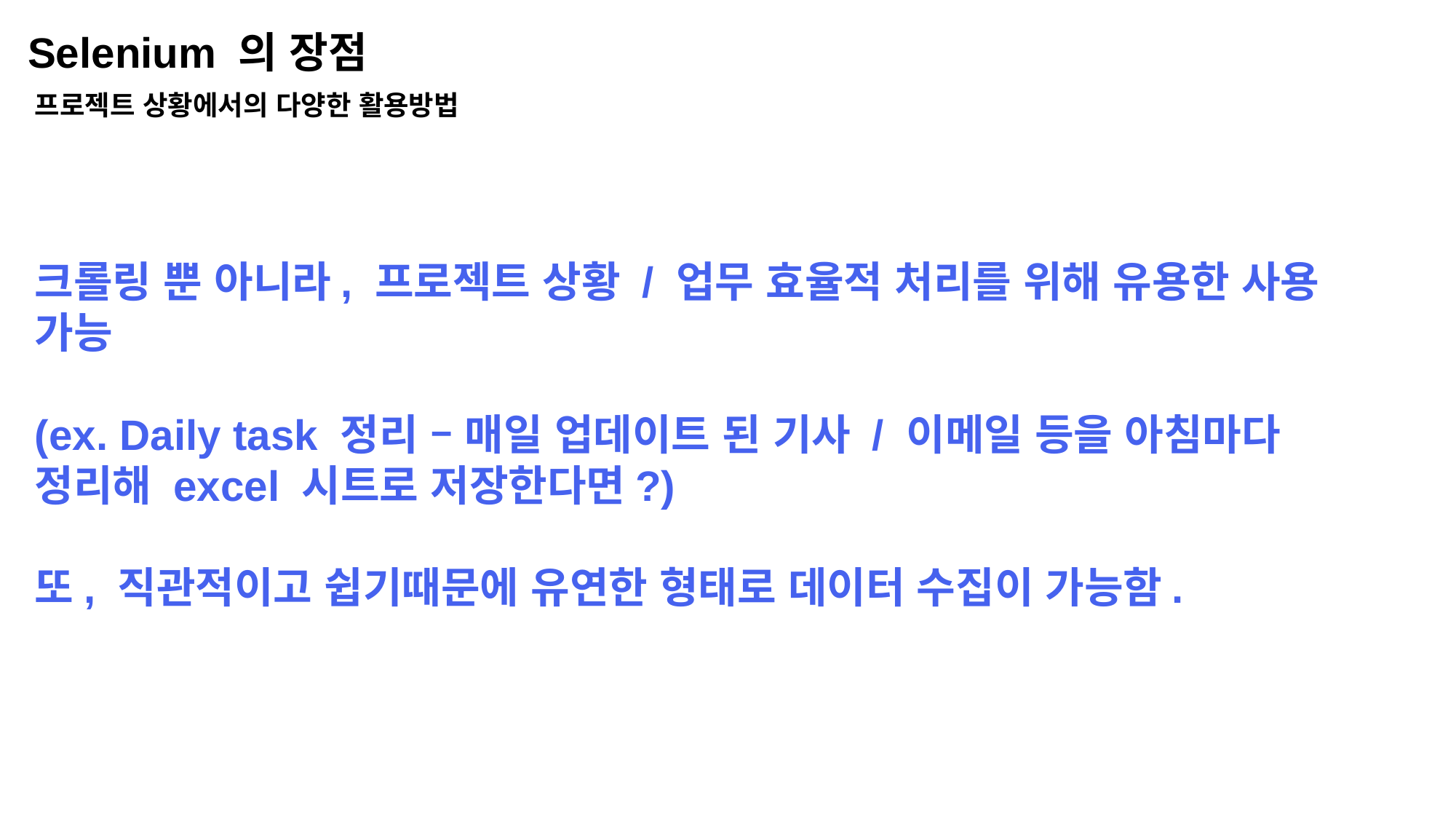

Selenium 의 장점
프로젝트 상황에서의 다양한 활용방법
크롤링 뿐 아니라, 프로젝트 상황 / 업무 효율적 처리를 위해 유용한 사용 가능

(ex. Daily task 정리 – 매일 업데이트 된 기사 / 이메일 등을 아침마다 정리해 excel 시트로 저장한다면?)

또, 직관적이고 쉽기때문에 유연한 형태로 데이터 수집이 가능함.